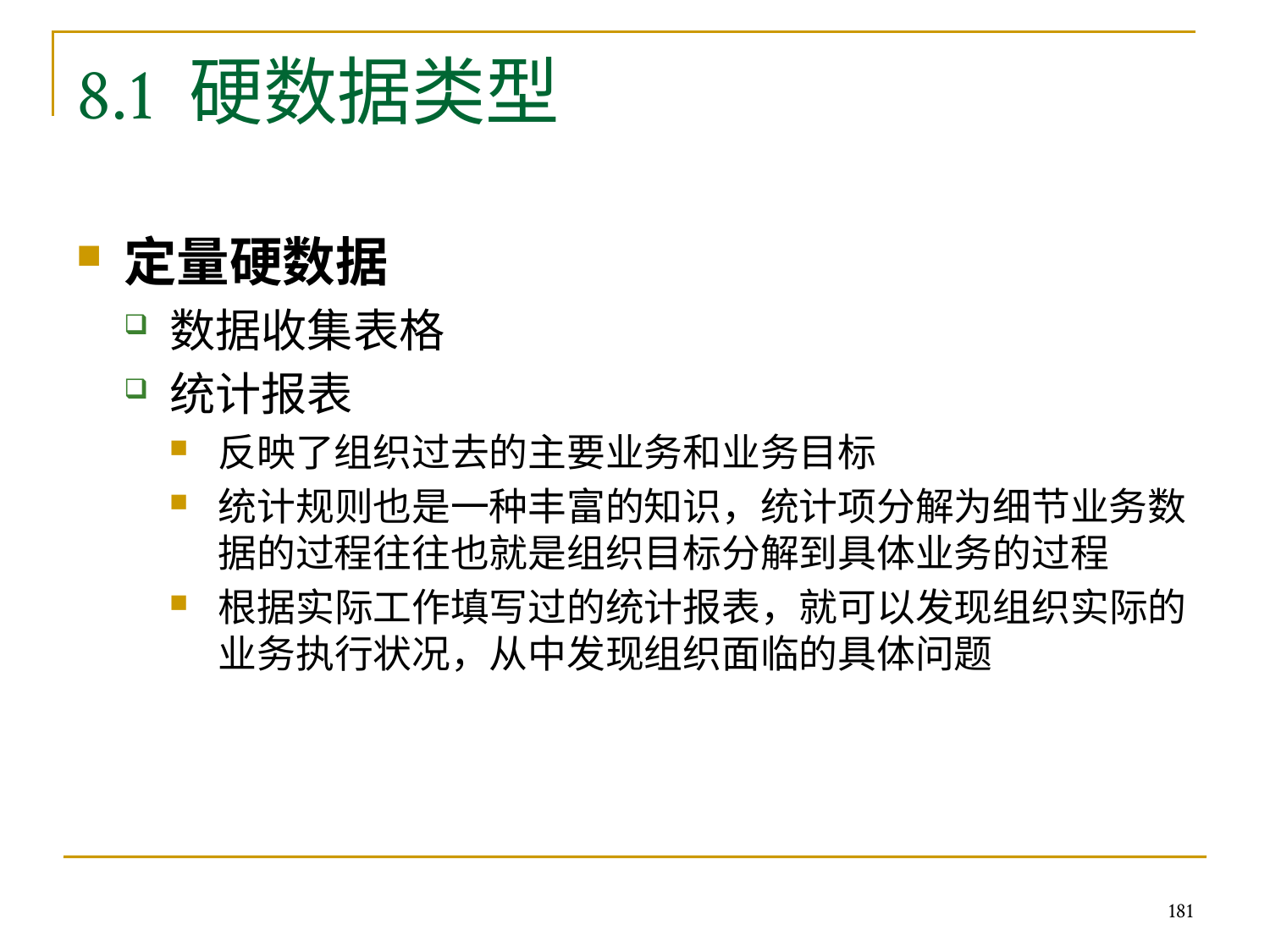

# 8.1 硬数据类型
定量硬数据
数据收集表格
统计报表
反映了组织过去的主要业务和业务目标
统计规则也是一种丰富的知识，统计项分解为细节业务数据的过程往往也就是组织目标分解到具体业务的过程
根据实际工作填写过的统计报表，就可以发现组织实际的业务执行状况，从中发现组织面临的具体问题
181